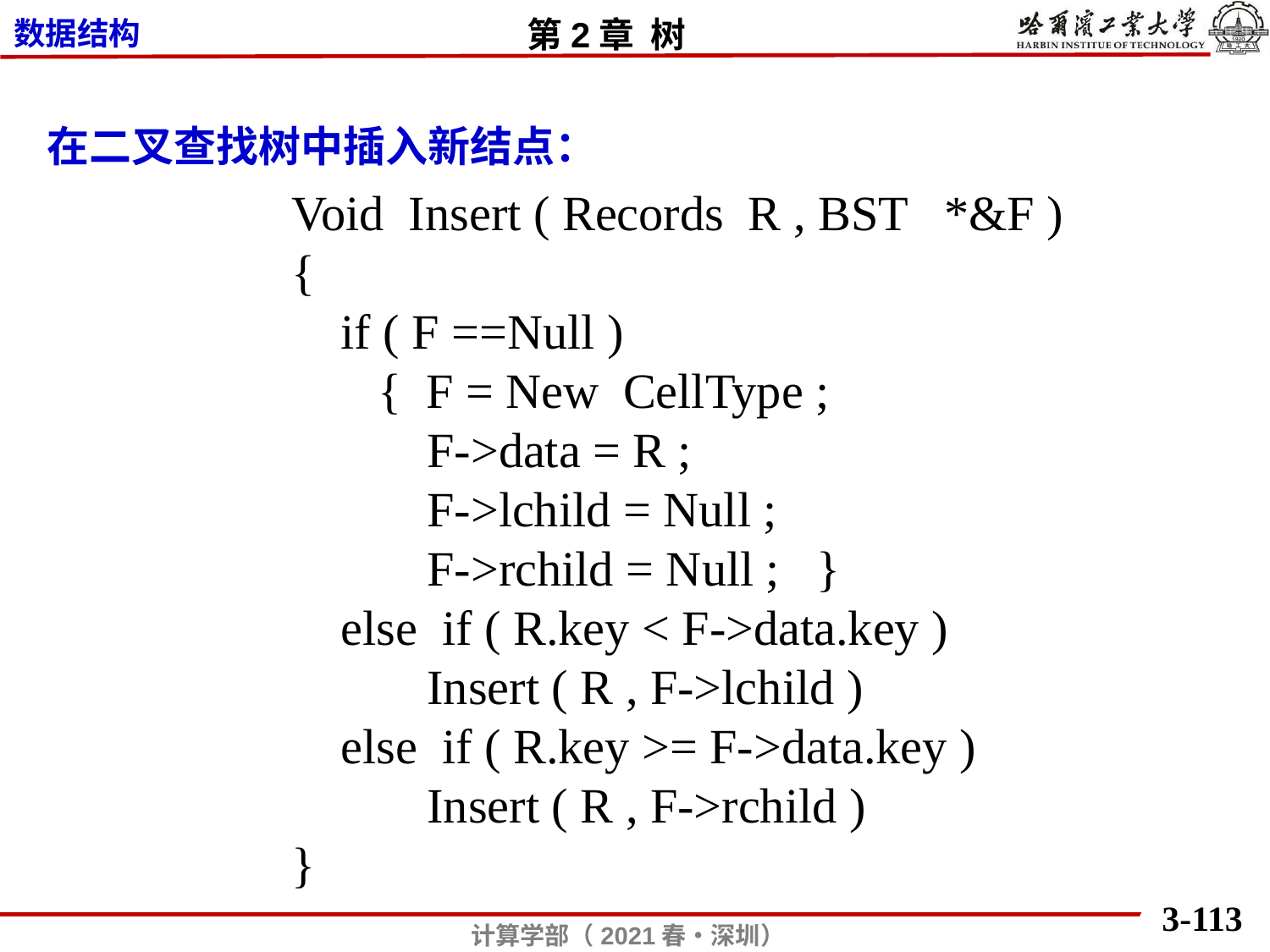

在二叉查找树中插入新结点：
Void  Insert ( Records  R , BST   *&F )
{
    if ( F ==Null )
       {  F = New  CellType ;
           F->data = R ;
           F->lchild = Null ;
           F->rchild = Null ;   }
    else  if ( R.key < F->data.key )
           Insert ( R , F->lchild )
    else  if ( R.key >= F->data.key )
           Insert ( R , F->rchild )
}